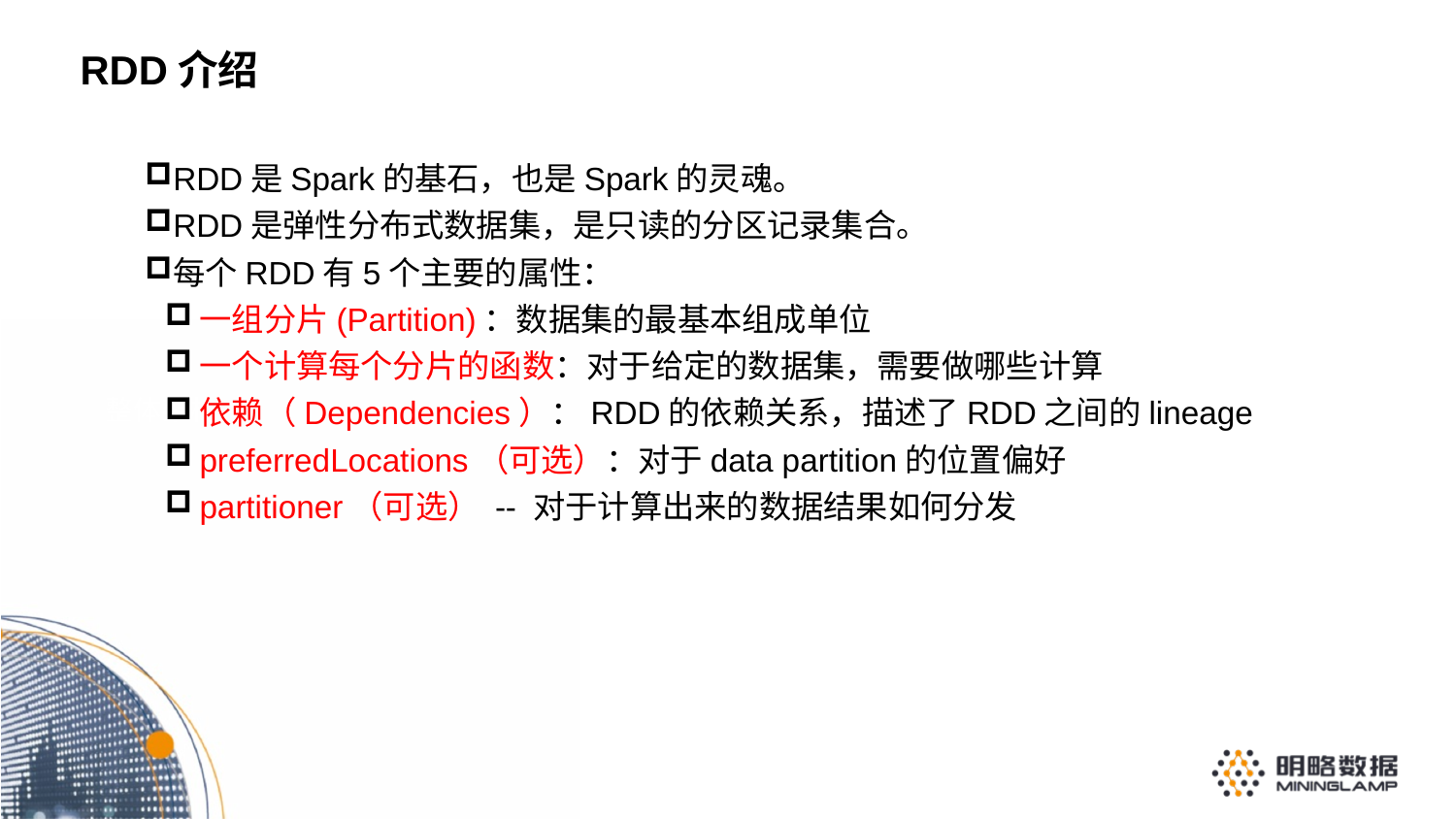

RDD介绍

RDD是Spark的基石，也是Spark的灵魂。
RDD是弹性分布式数据集，是只读的分区记录集合。
每个RDD有5个主要的属性：
一组分片(Partition)：数据集的最基本组成单位
一个计算每个分片的函数：对于给定的数据集，需要做哪些计算
依赖（Dependencies）：RDD的依赖关系，描述了RDD之间的lineage
preferredLocations（可选）：对于data partition的位置偏好
partitioner（可选） -- 对于计算出来的数据结果如何分发

整体架构